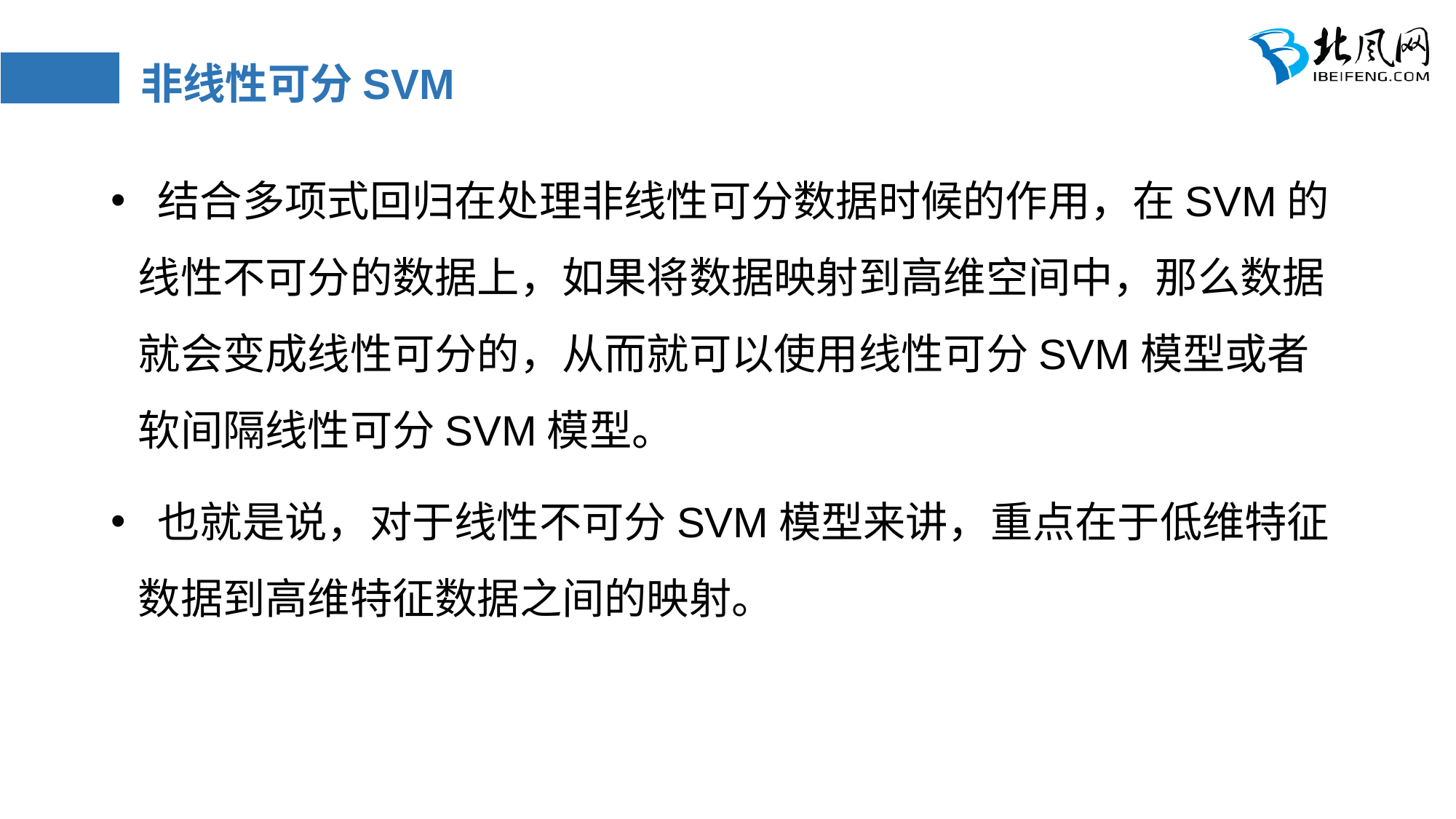

# 非线性可分SVM
 结合多项式回归在处理非线性可分数据时候的作用，在SVM的线性不可分的数据上，如果将数据映射到高维空间中，那么数据就会变成线性可分的，从而就可以使用线性可分SVM模型或者软间隔线性可分SVM模型。
 也就是说，对于线性不可分SVM模型来讲，重点在于低维特征数据到高维特征数据之间的映射。